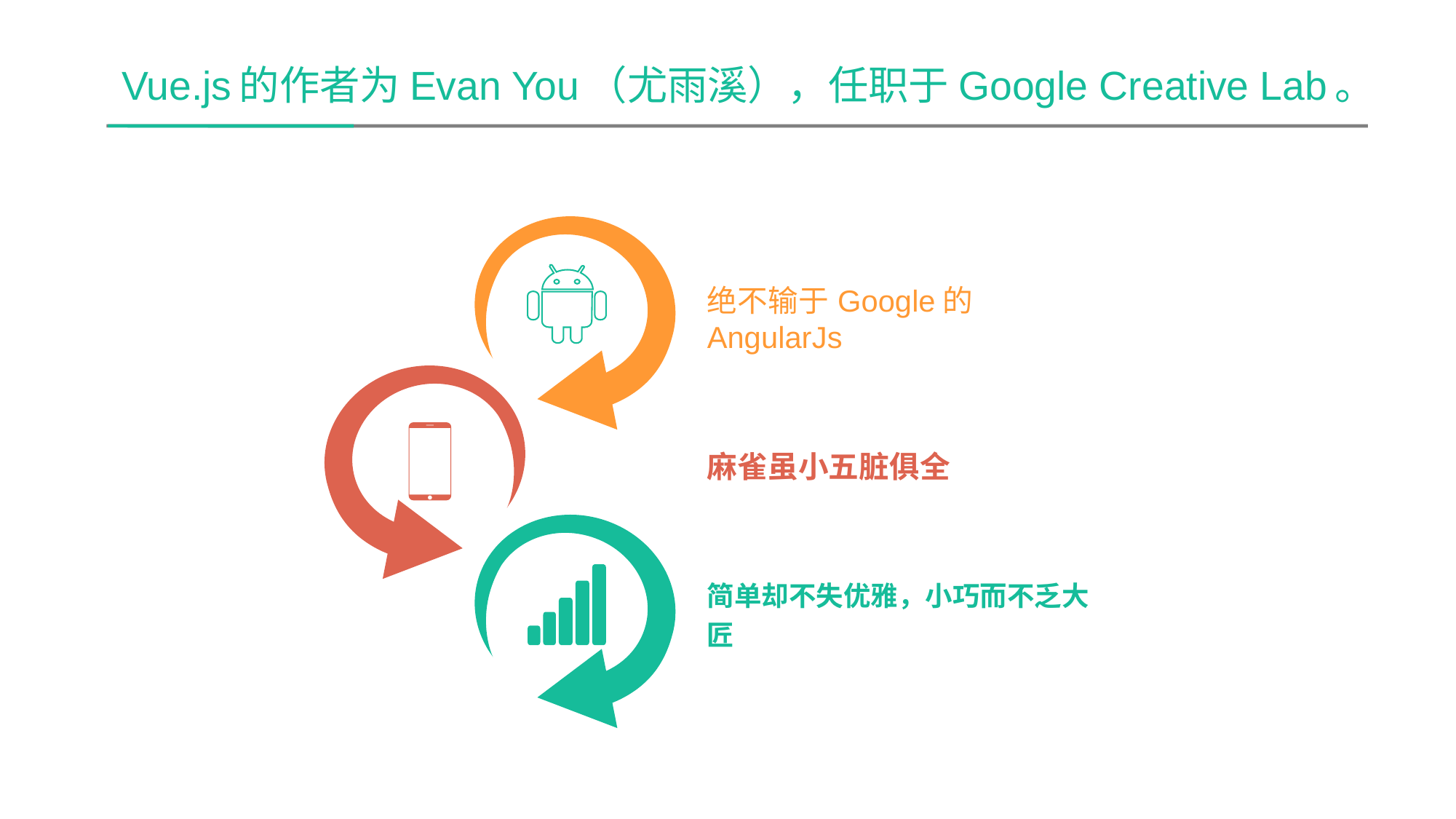

Vue.js的作者为Evan You（尤雨溪），任职于Google Creative Lab。

绝不输于Google的AngularJs

麻雀虽小五脏俱全

简单却不失优雅，小巧而不乏大匠